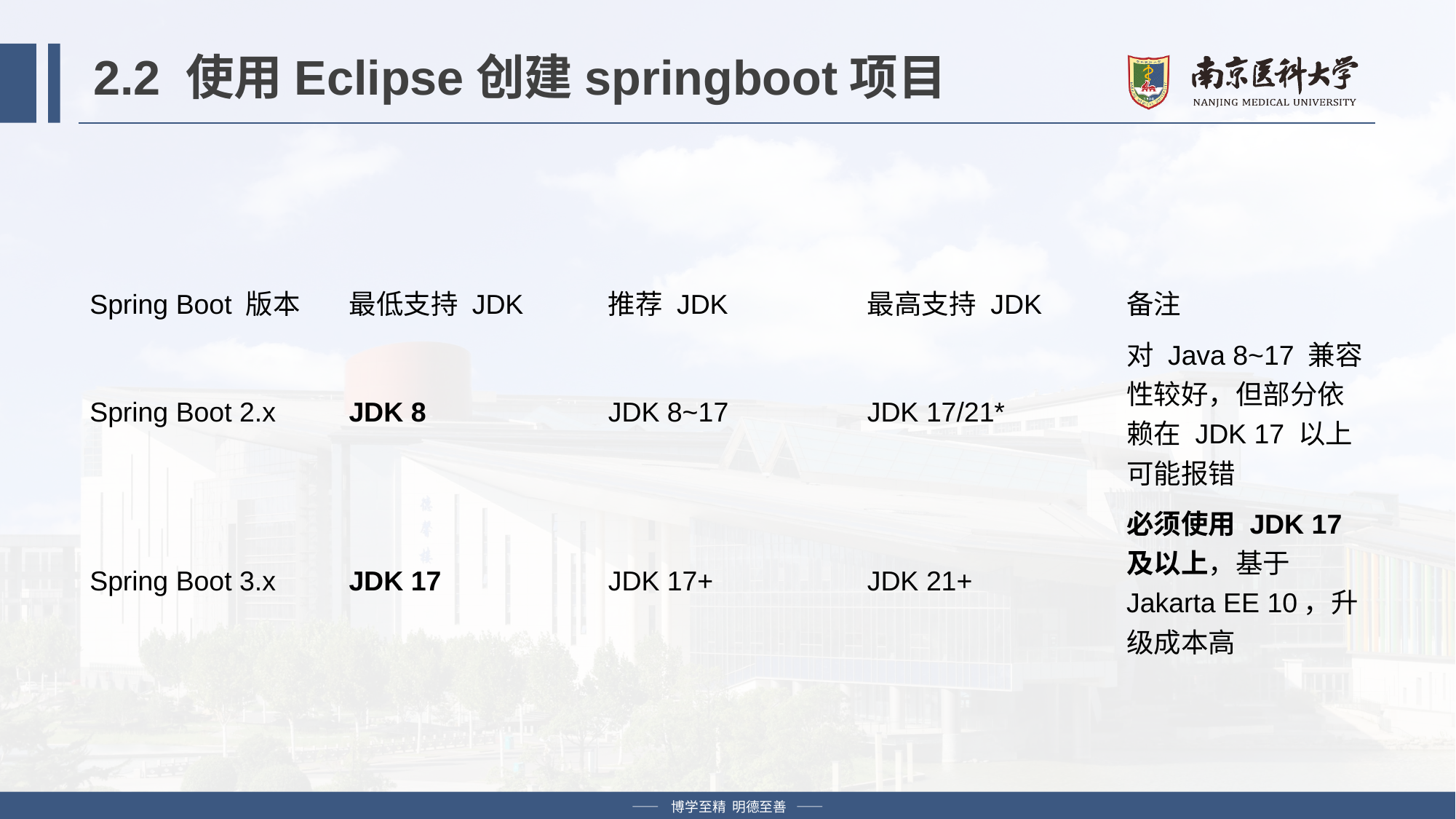

# 2.2 使用Eclipse创建springboot项目
| Spring Boot 版本 | 最低支持 JDK | 推荐 JDK | 最高支持 JDK | 备注 |
| --- | --- | --- | --- | --- |
| Spring Boot 2.x | JDK 8 | JDK 8~17 | JDK 17/21\* | 对 Java 8~17 兼容性较好，但部分依赖在 JDK 17 以上可能报错 |
| Spring Boot 3.x | JDK 17 | JDK 17+ | JDK 21+ | 必须使用 JDK 17 及以上，基于 Jakarta EE 10，升级成本高 |
——   博学至精  明德至善   ——